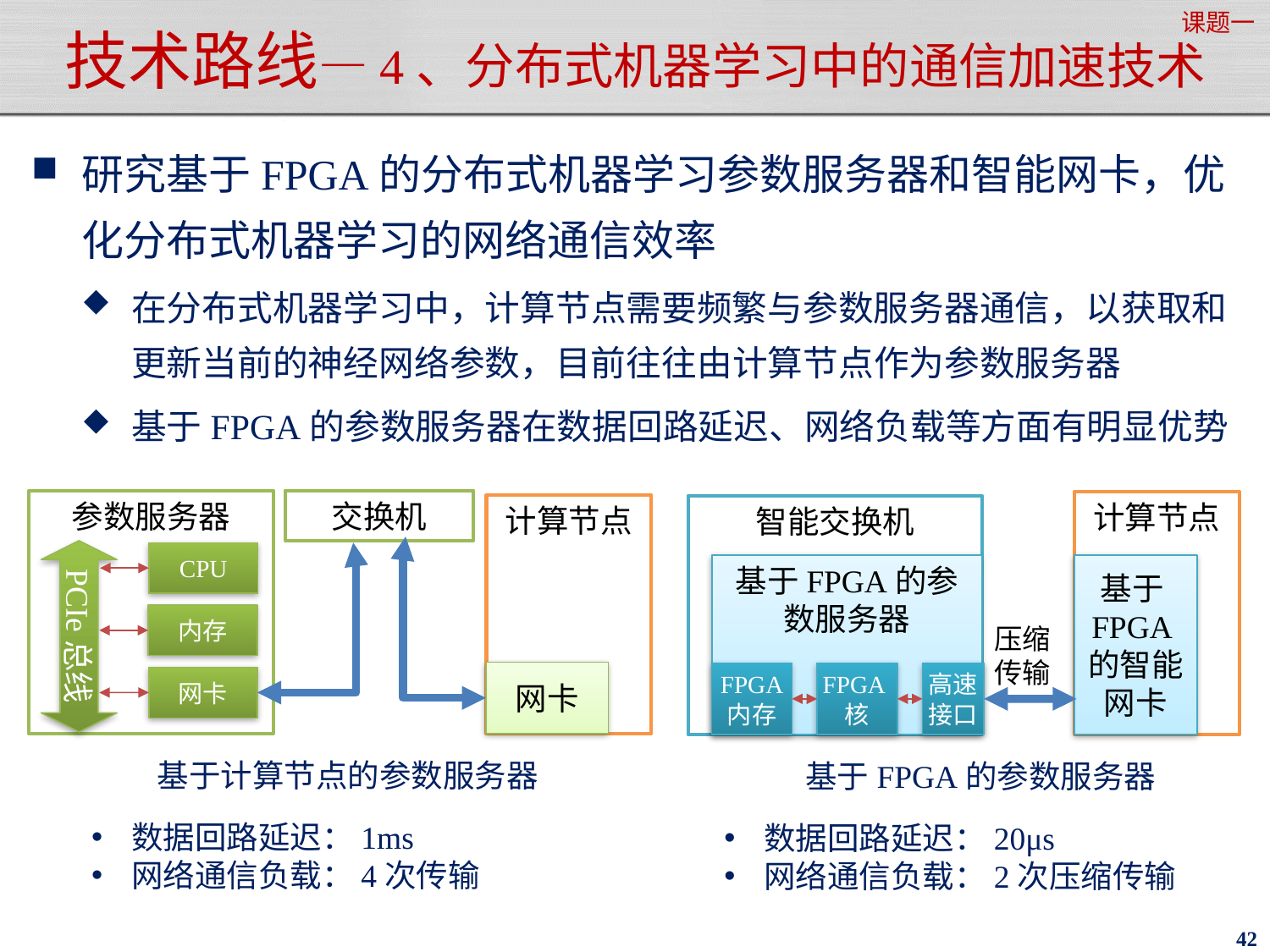

课题一
# 技术路线—4、分布式机器学习中的通信加速技术
研究基于FPGA的分布式机器学习参数服务器和智能网卡，优化分布式机器学习的网络通信效率
在分布式机器学习中，计算节点需要频繁与参数服务器通信，以获取和更新当前的神经网络参数，目前往往由计算节点作为参数服务器
基于FPGA的参数服务器在数据回路延迟、网络负载等方面有明显优势
交换机
参数服务器
计算节点
计算节点
智能交换机
PCIe总线
CPU
基于FPGA的参数服务器
基于FPGA的智能网卡
内存
压缩传输
网卡
FPGA
内存
FPGA核
高速接口
网卡
基于计算节点的参数服务器

数据回路延迟：1ms
网络通信负载：4次传输
基于FPGA的参数服务器

数据回路延迟：20μs
网络通信负载：2次压缩传输
42